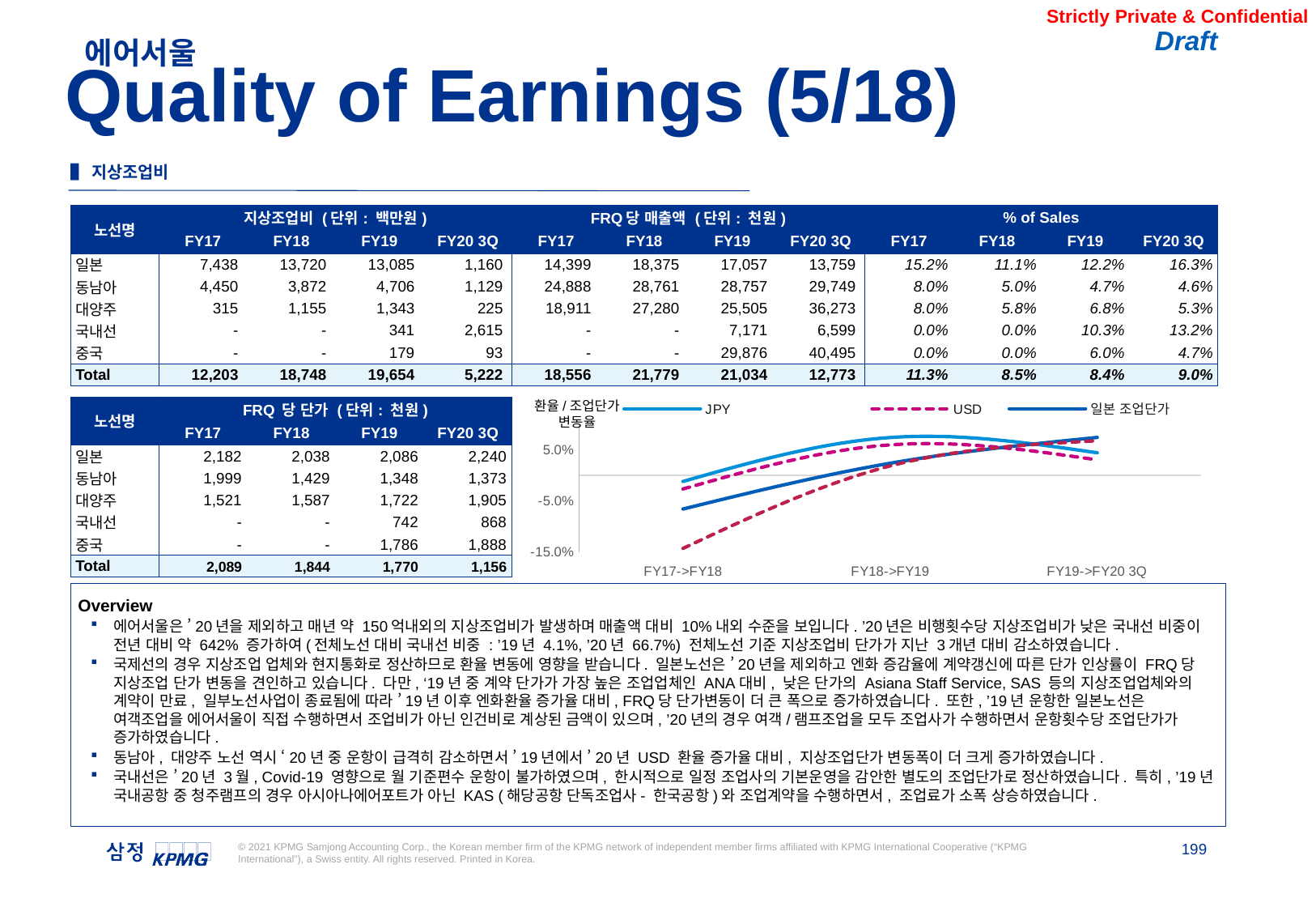

에어서울
Quality of Earnings (5/18)
▌지상조업비

| 노선명 | 지상조업비 (단위: 백만원) |  |  |  | FRQ당 매출액 (단위: 천원) |  |  |  | % of Sales |  |  |  |
| --- | --- | --- | --- | --- | --- | --- | --- | --- | --- | --- | --- | --- |
|  | FY17 | FY18 | FY19 | FY20 3Q | FY17 | FY18 | FY19 | FY20 3Q | FY17 | FY18 | FY19 | FY20 3Q |
| 일본 | 7,438 | 13,720 | 13,085 | 1,160 | 14,399 | 18,375 | 17,057 | 13,759 | 15.2% | 11.1% | 12.2% | 16.3% |
| 동남아 | 4,450 | 3,872 | 4,706 | 1,129 | 24,888 | 28,761 | 28,757 | 29,749 | 8.0% | 5.0% | 4.7% | 4.6% |
| 대양주 | 315 | 1,155 | 1,343 | 225 | 18,911 | 27,280 | 25,505 | 36,273 | 8.0% | 5.8% | 6.8% | 5.3% |
| 국내선 | - | - | 341 | 2,615 | - | - | 7,171 | 6,599 | 0.0% | 0.0% | 10.3% | 13.2% |
| 중국 | - | - | 179 | 93 | - | - | 29,876 | 40,495 | 0.0% | 0.0% | 6.0% | 4.7% |
| Total | 12,203 | 18,748 | 19,654 | 5,222 | 18,556 | 21,779 | 21,034 | 12,773 | 11.3% | 8.5% | 8.4% | 9.0% |

### Chart

| Category | JPY | USD | 일본 조업단가 | 동남아/대양주 조업단가 |
|---|---|---|---|---|
| FY17->FY18 | -0.01214651172014437 | -0.027006473064270776 | -0.06615738716443341 | -0.14322197129507636 |
| FY18->FY19 | 0.07376514398707179 | 0.05939289284740538 | 0.023470150745289558 | 0.018166917593597114 |
| FY19->FY20 3Q | 0.04389769667962911 | 0.030103375798910408 | 0.07393196119616792 | 0.06744855805345551 |
| 노선명 | FRQ 당 단가 (단위: 천원) |  |  |  |
| --- | --- | --- | --- | --- |
|  | FY17 | FY18 | FY19 | FY20 3Q |
| 일본 | 2,182 | 2,038 | 2,086 | 2,240 |
| 동남아 | 1,999 | 1,429 | 1,348 | 1,373 |
| 대양주 | 1,521 | 1,587 | 1,722 | 1,905 |
| 국내선 | - | - | 742 | 868 |
| 중국 | - | - | 1,786 | 1,888 |
| Total | 2,089 | 1,844 | 1,770 | 1,156 |
환율/조업단가 변동율
Overview
에어서울은 ’20년을 제외하고 매년 약 150억내외의 지상조업비가 발생하며 매출액 대비 10%내외 수준을 보입니다. ’20년은 비행횟수당 지상조업비가 낮은 국내선 비중이 전년 대비 약 642% 증가하여(전체노선 대비 국내선 비중 : ’19년 4.1%, ’20년 66.7%) 전체노선 기준 지상조업비 단가가 지난 3개년 대비 감소하였습니다.
국제선의 경우 지상조업 업체와 현지통화로 정산하므로 환율 변동에 영향을 받습니다. 일본노선은 ’20년을 제외하고 엔화 증감율에 계약갱신에 따른 단가 인상률이 FRQ당 지상조업 단가 변동을 견인하고 있습니다. 다만, ‘19년 중 계약 단가가 가장 높은 조업업체인 ANA대비, 낮은 단가의 Asiana Staff Service, SAS 등의 지상조업업체와의 계약이 만료, 일부노선사업이 종료됨에 따라 ’19년 이후 엔화환율 증가율 대비, FRQ당 단가변동이 더 큰 폭으로 증가하였습니다. 또한, ’19년 운항한 일본노선은 여객조업을 에어서울이 직접 수행하면서 조업비가 아닌 인건비로 계상된 금액이 있으며, ’20년의 경우 여객/램프조업을 모두 조업사가 수행하면서 운항횟수당 조업단가가 증가하였습니다.
동남아, 대양주 노선 역시 ‘20년 중 운항이 급격히 감소하면서 ’19년에서 ’20년 USD 환율 증가율 대비, 지상조업단가 변동폭이 더 크게 증가하였습니다.
국내선은 ’20년 3월, Covid-19 영향으로 월 기준편수 운항이 불가하였으며, 한시적으로 일정 조업사의 기본운영을 감안한 별도의 조업단가로 정산하였습니다. 특히, ’19년 국내공항 중 청주램프의 경우 아시아나에어포트가 아닌 KAS (해당공항 단독조업사- 한국공항)와 조업계약을 수행하면서, 조업료가 소폭 상승하였습니다.